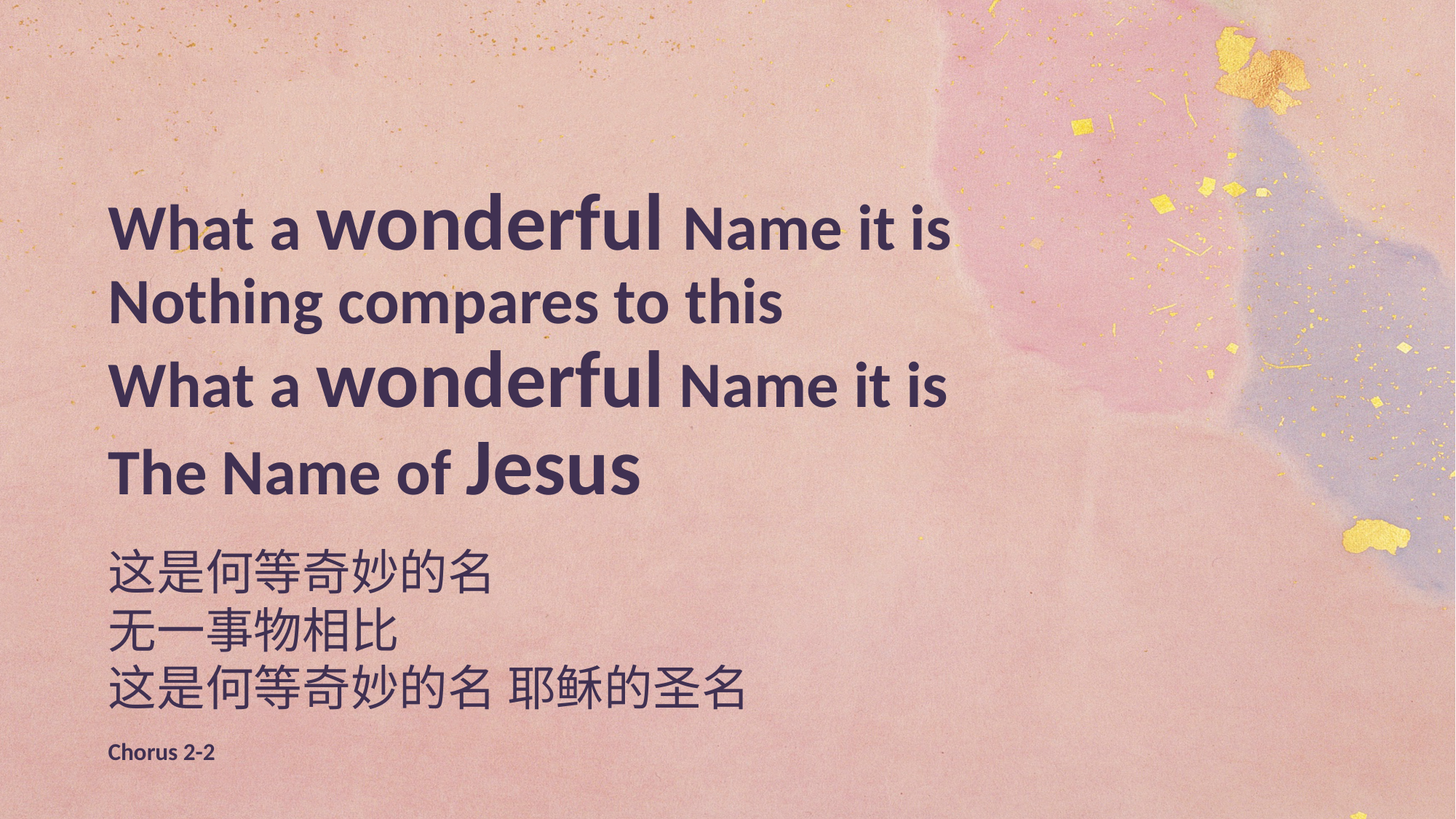

What a wonderful Name it is
Nothing compares to this
What a wonderful Name it is
The Name of Jesus

这是何等奇妙的名
无一事物相比
这是何等奇妙的名 耶稣的圣名
Chorus 2-2